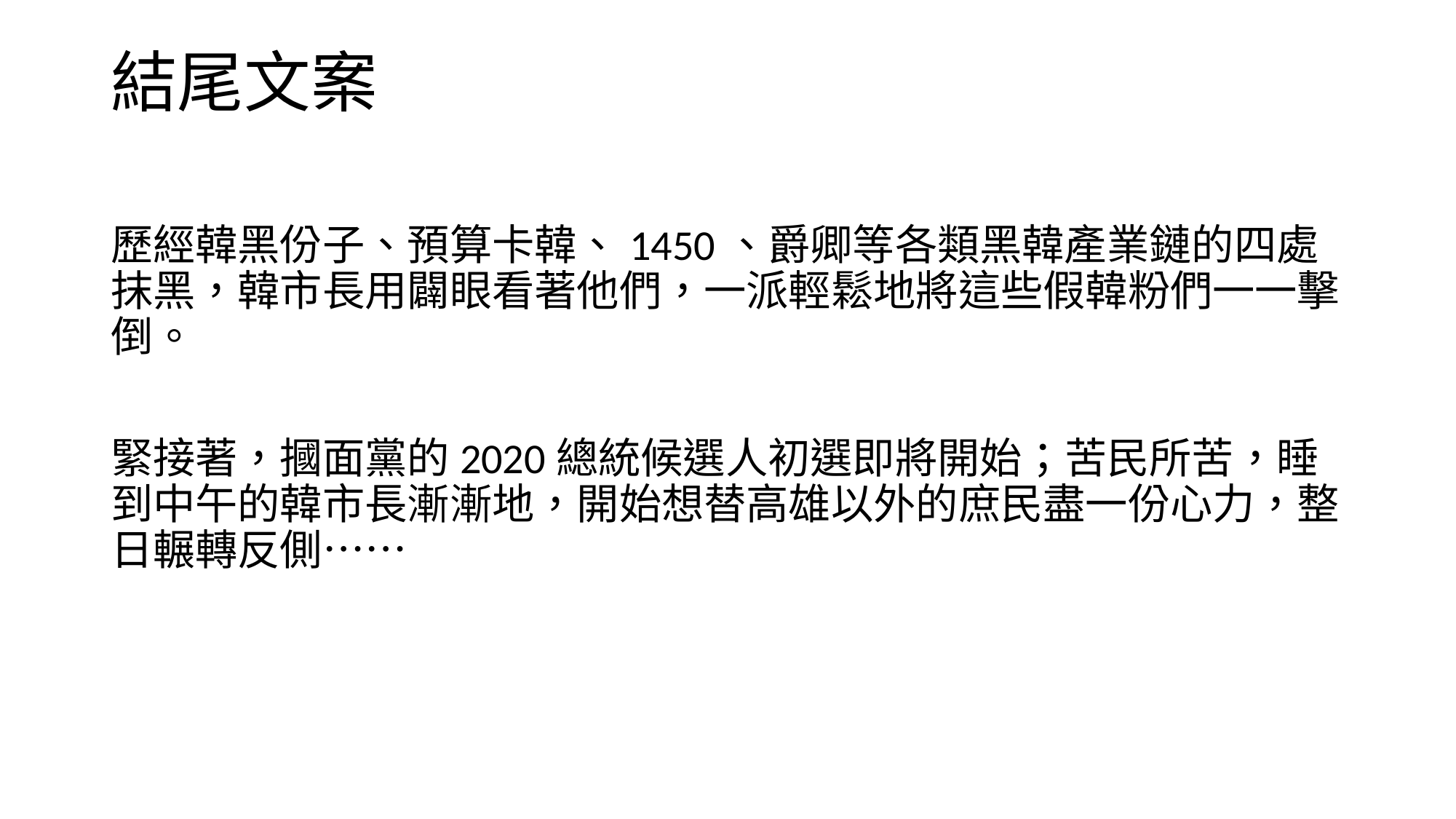

結尾文案
歷經韓黑份子、預算卡韓、1450、爵卿等各類黑韓產業鏈的四處抹黑，韓市長用闢眼看著他們，一派輕鬆地將這些假韓粉們一一擊倒。

緊接著，摑面黨的2020總統候選人初選即將開始；苦民所苦，睡到中午的韓市長漸漸地，開始想替高雄以外的庶民盡一份心力，整日輾轉反側……